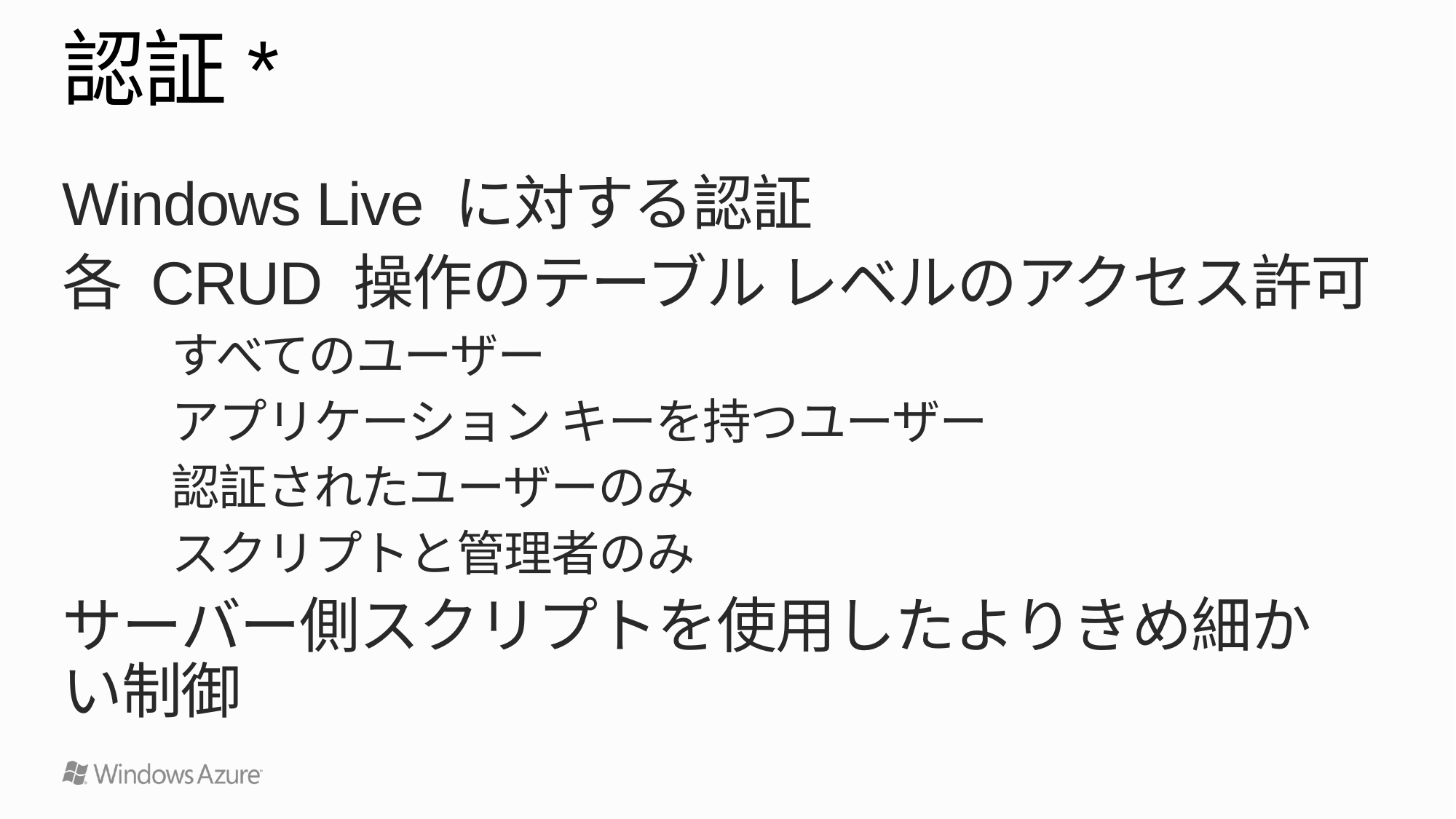

# 認証*
Windows Live に対する認証
各 CRUD 操作のテーブル レベルのアクセス許可
	すべてのユーザー
	アプリケーション キーを持つユーザー
	認証されたユーザーのみ
	スクリプトと管理者のみ
サーバー側スクリプトを使用したよりきめ細か
い制御